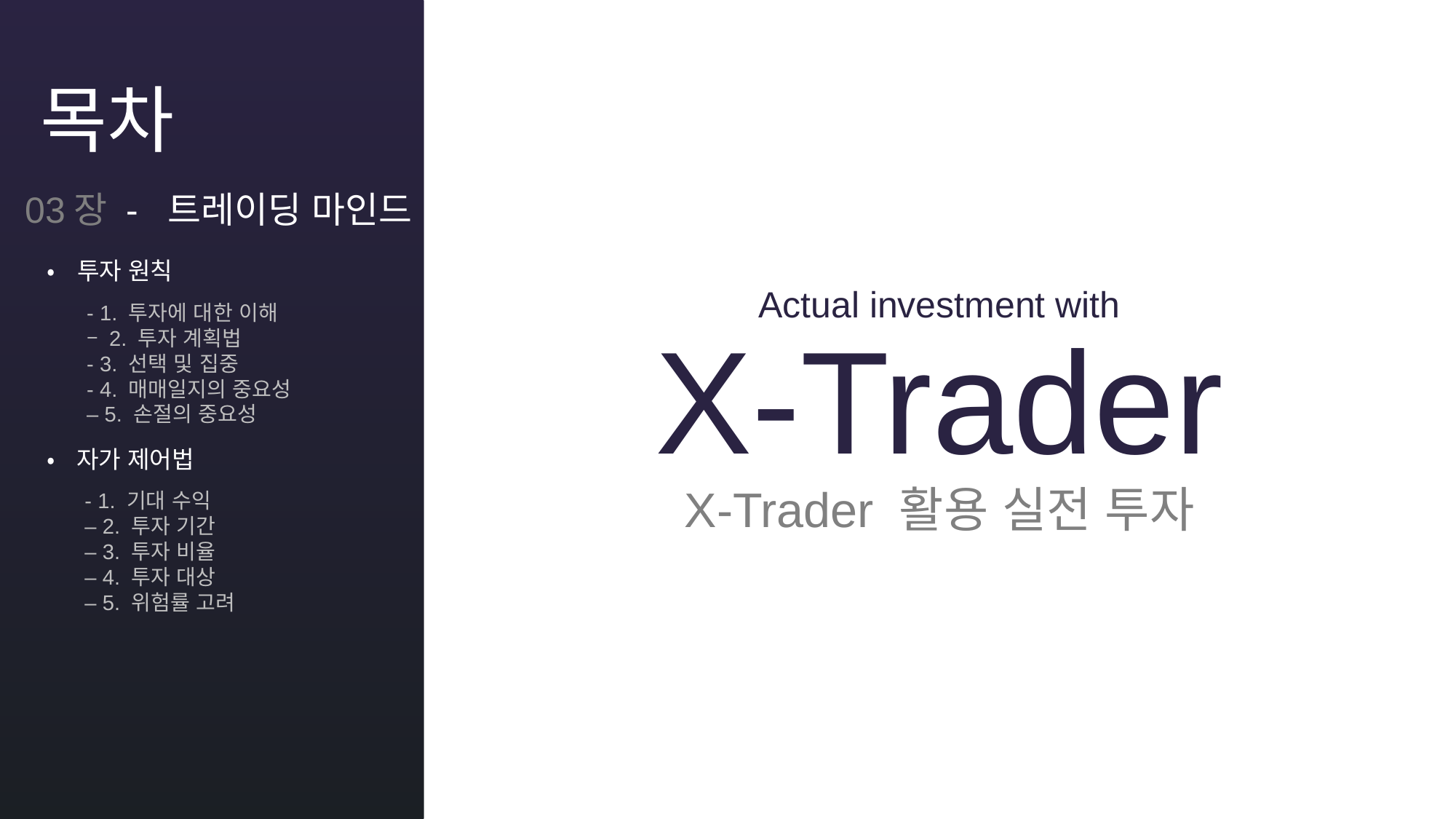

목차
03장 -  트레이딩 마인드
•투자 원칙
- 1. 투자에 대한 이해
– 2. 투자 계획법
- 3. 선택 및 집중
- 4. 매매일지의 중요성
– 5. 손절의 중요성
•자가 제어법
- 1. 기대 수익
– 2. 투자 기간
– 3. 투자 비율
– 4. 투자 대상
– 5. 위험률 고려
Actual investment with
X-Trader
X-Trader 활용 실전 투자